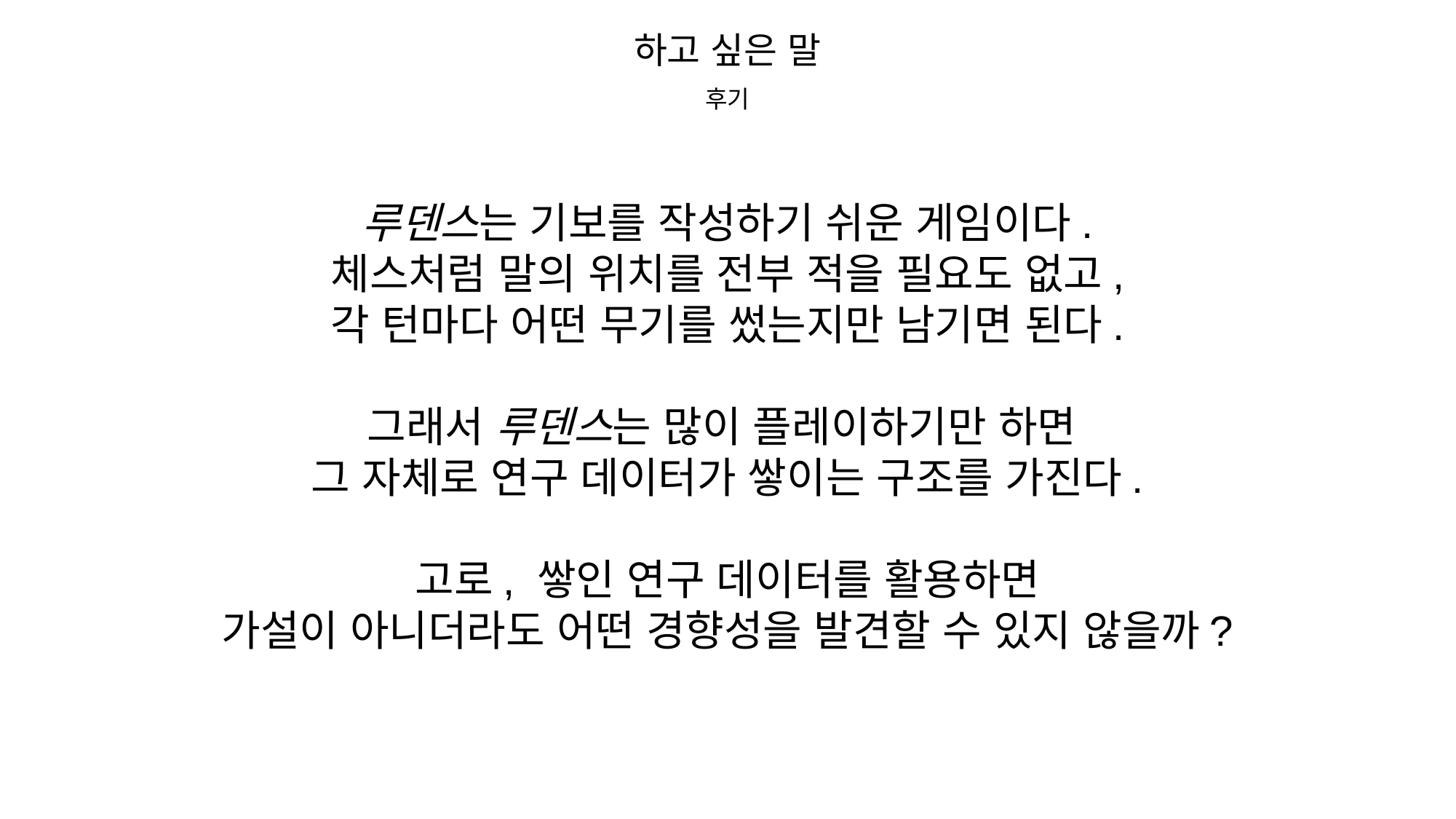

하고 싶은 말
후기
루덴스는 기보를 작성하기 쉬운 게임이다.
체스처럼 말의 위치를 전부 적을 필요도 없고,
각 턴마다 어떤 무기를 썼는지만 남기면 된다.

그래서 루덴스는 많이 플레이하기만 하면
그 자체로 연구 데이터가 쌓이는 구조를 가진다.

고로, 쌓인 연구 데이터를 활용하면
가설이 아니더라도 어떤 경향성을 발견할 수 있지 않을까?